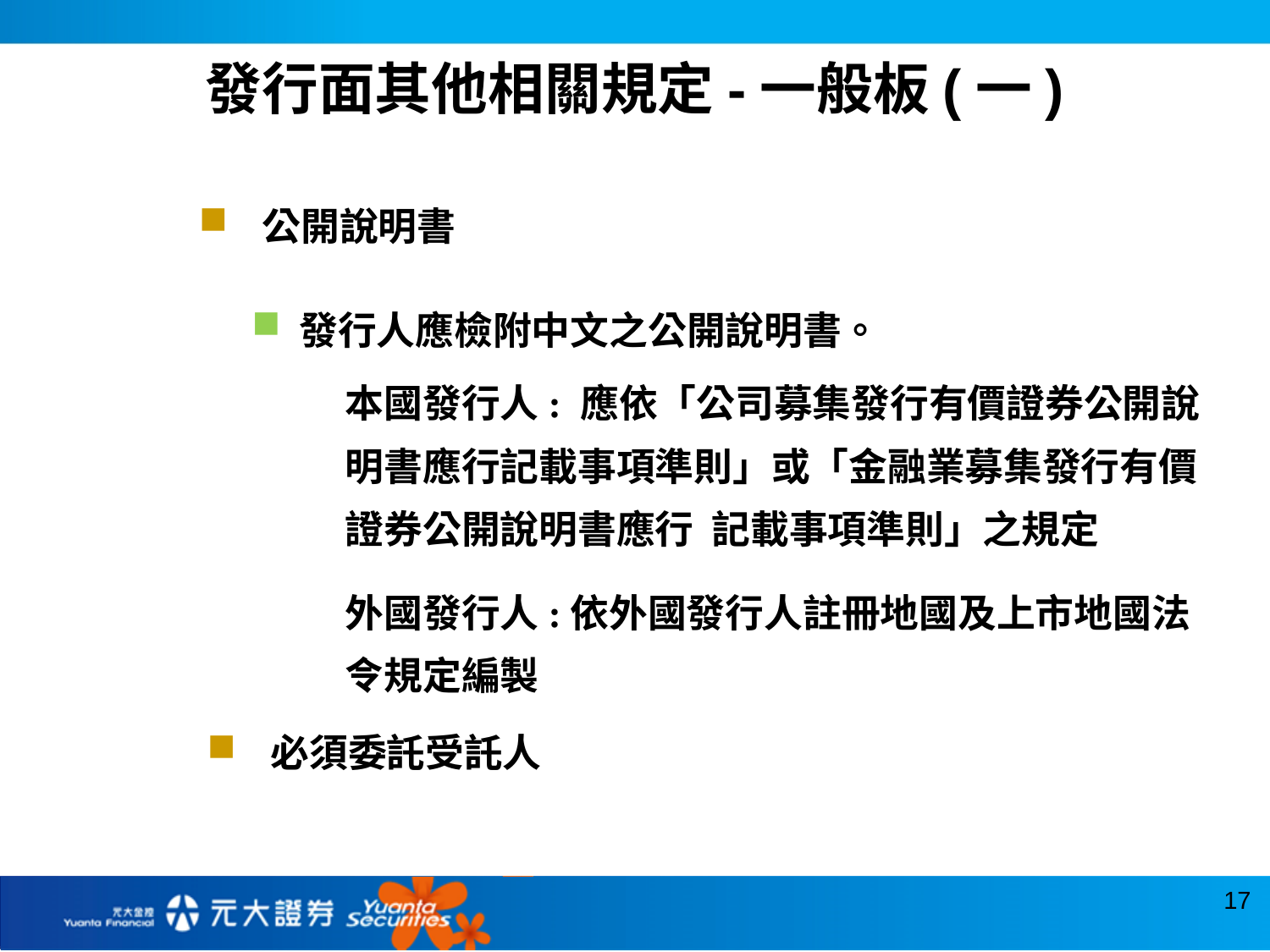

發行面其他相關規定-一般板(一)

公開說明書

發行人應檢附中文之公開說明書。
本國發行人: 應依「公司募集發行有價證券公開說明書應行記載事項準則」或「金融業募集發行有價證券公開說明書應行  記載事項準則」之規定
外國發行人:依外國發行人註冊地國及上市地國法令規定編製
必須委託受託人